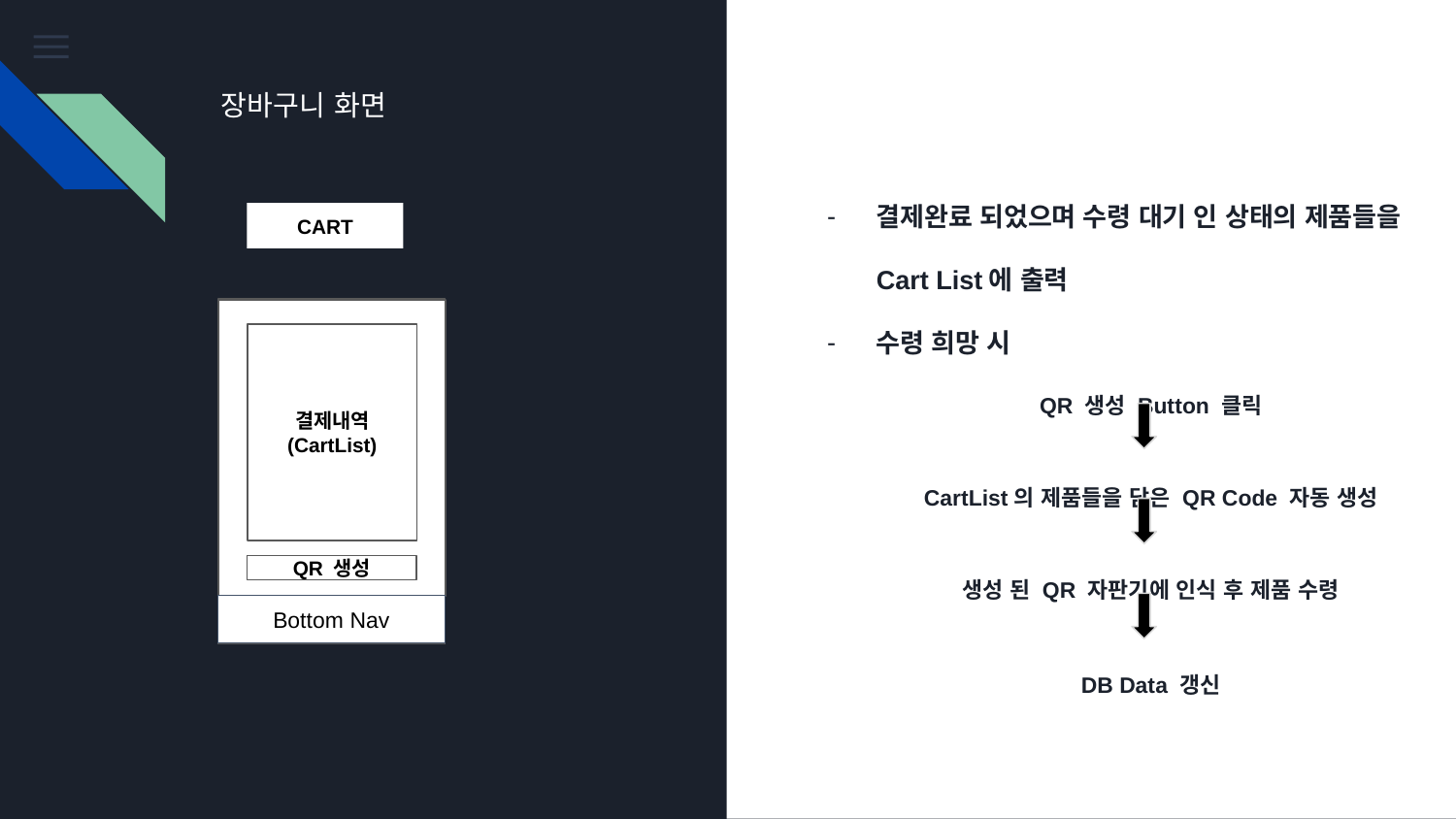

장바구니 화면
결제완료 되었으며 수령 대기 인 상태의 제품들을 Cart List에 출력
수령 희망 시
CART

결제내역
(CartList)
QR 생성 Button 클릭

CartList의 제품들을 담은 QR Code 자동 생성

생성 된 QR 자판기에 인식 후 제품 수령

QR 생성

Bottom Nav
DB Data 갱신